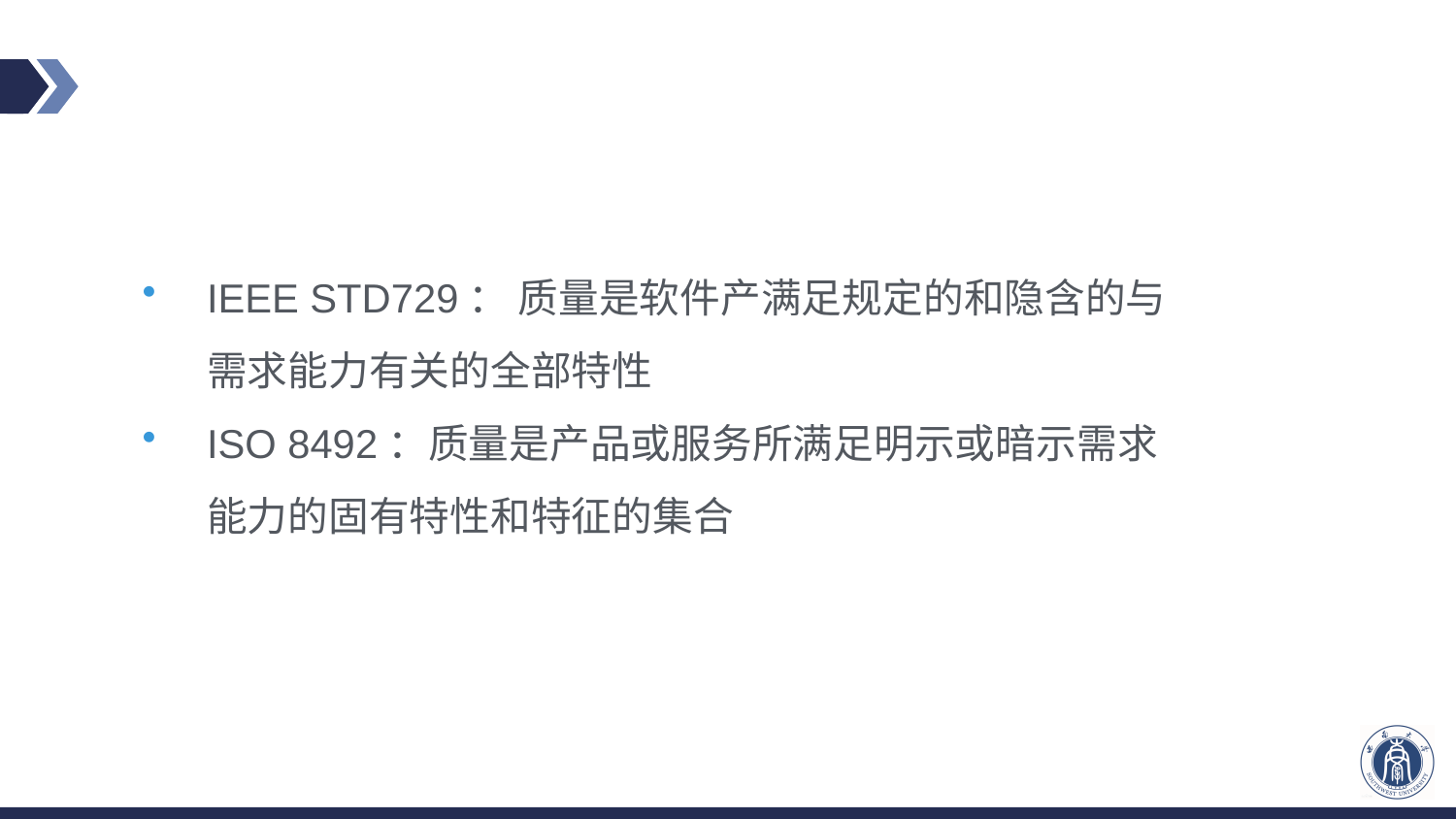

#
IEEE STD729： 质量是软件产满足规定的和隐含的与需求能力有关的全部特性
ISO 8492：质量是产品或服务所满足明示或暗示需求能力的固有特性和特征的集合